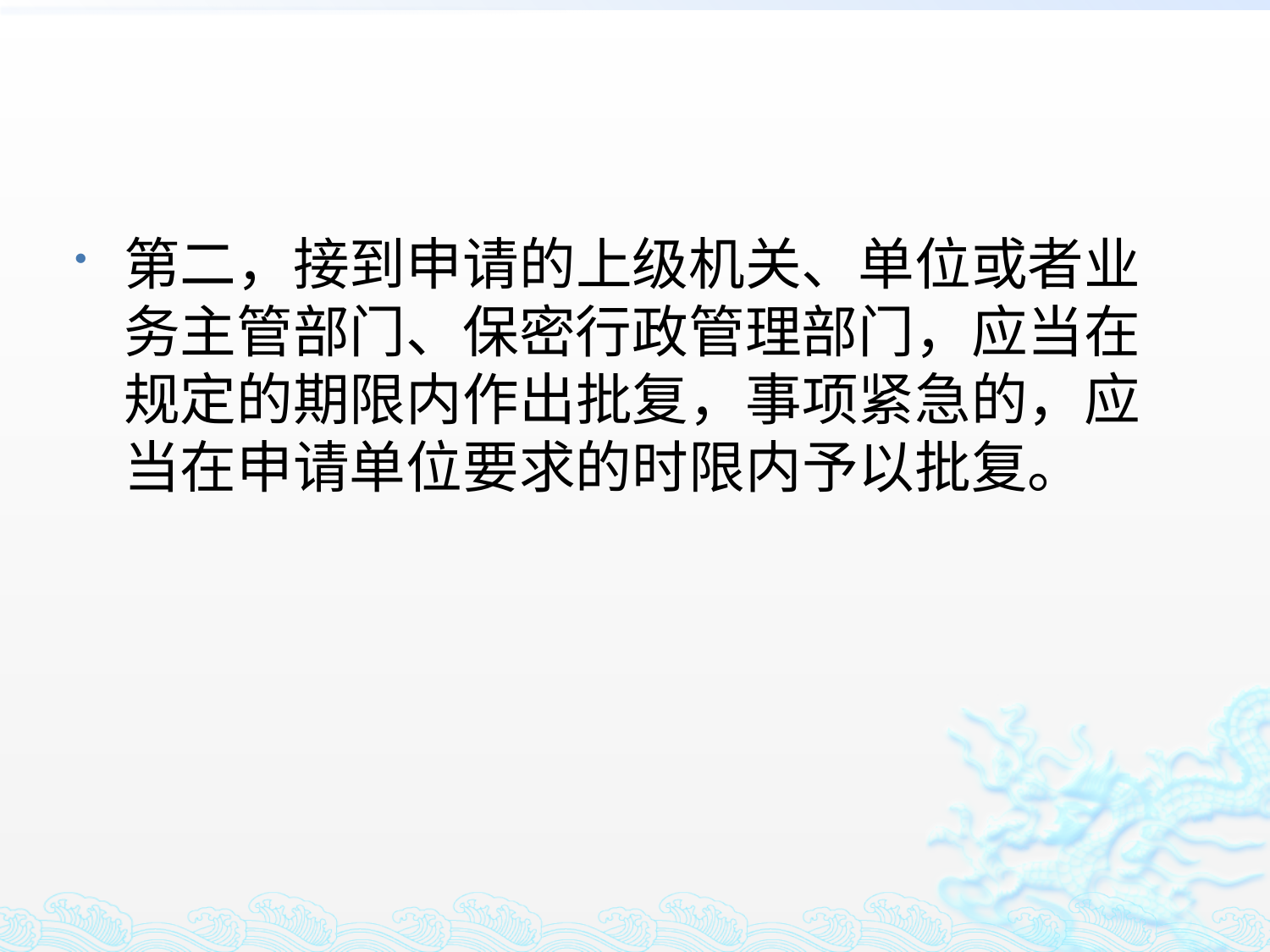

#
第二，接到申请的上级机关、单位或者业务主管部门、保密行政管理部门，应当在规定的期限内作出批复，事项紧急的，应当在申请单位要求的时限内予以批复。